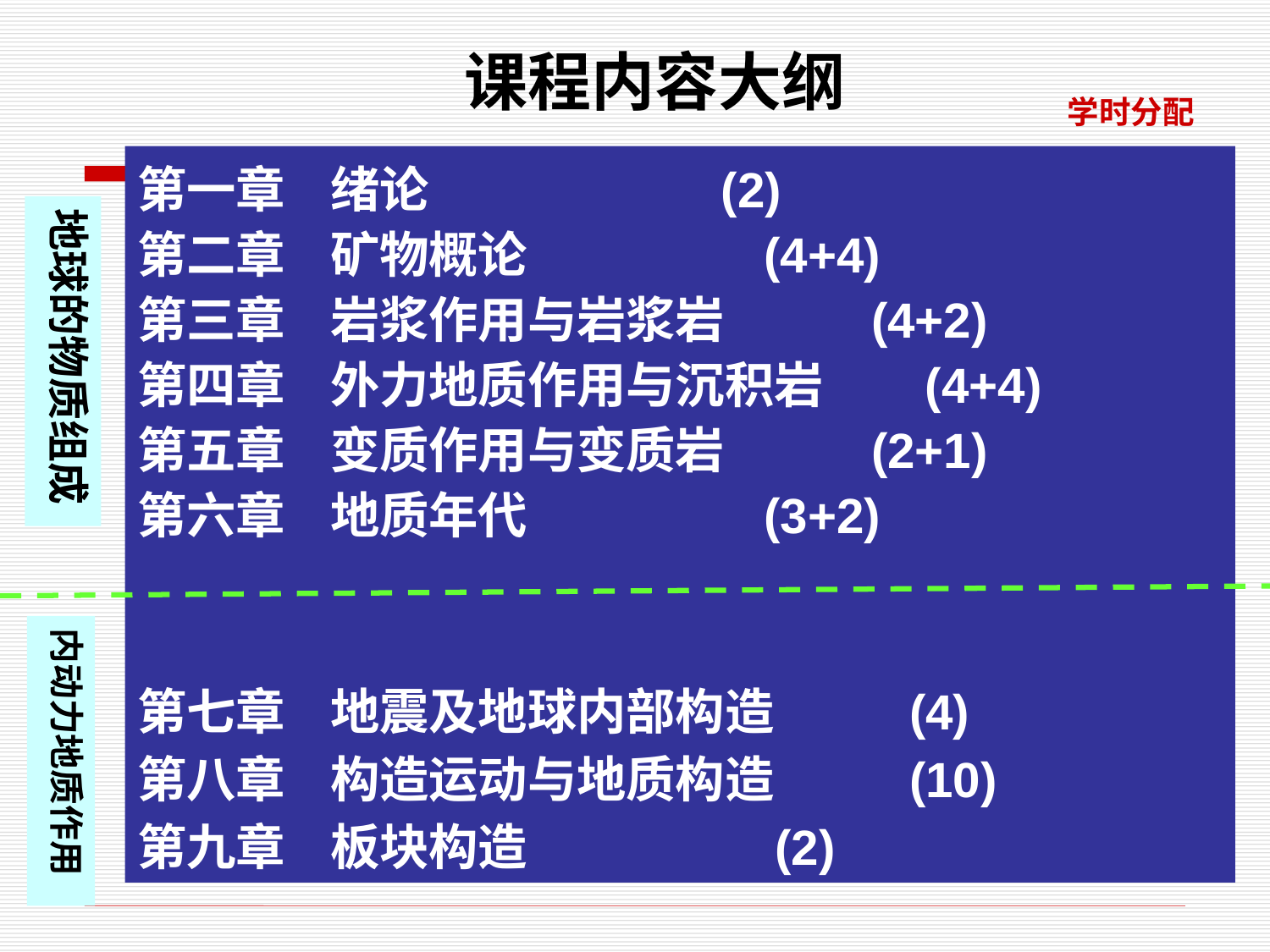

课程内容大纲
学时分配
第一章    绪论                         (2)
第二章    矿物概论                    (4+4)
第三章    岩浆作用与岩浆岩            (4+2)
第四章    外力地质作用与沉积岩        (4+4)
第五章    变质作用与变质岩            (2+1)
第六章    地质年代                    (3+2)

第七章    地震及地球内部构造           (4)
第八章    构造运动与地质构造           (10)
第九章    板块构造                     (2)
地球的物质组成

内动力地质作用